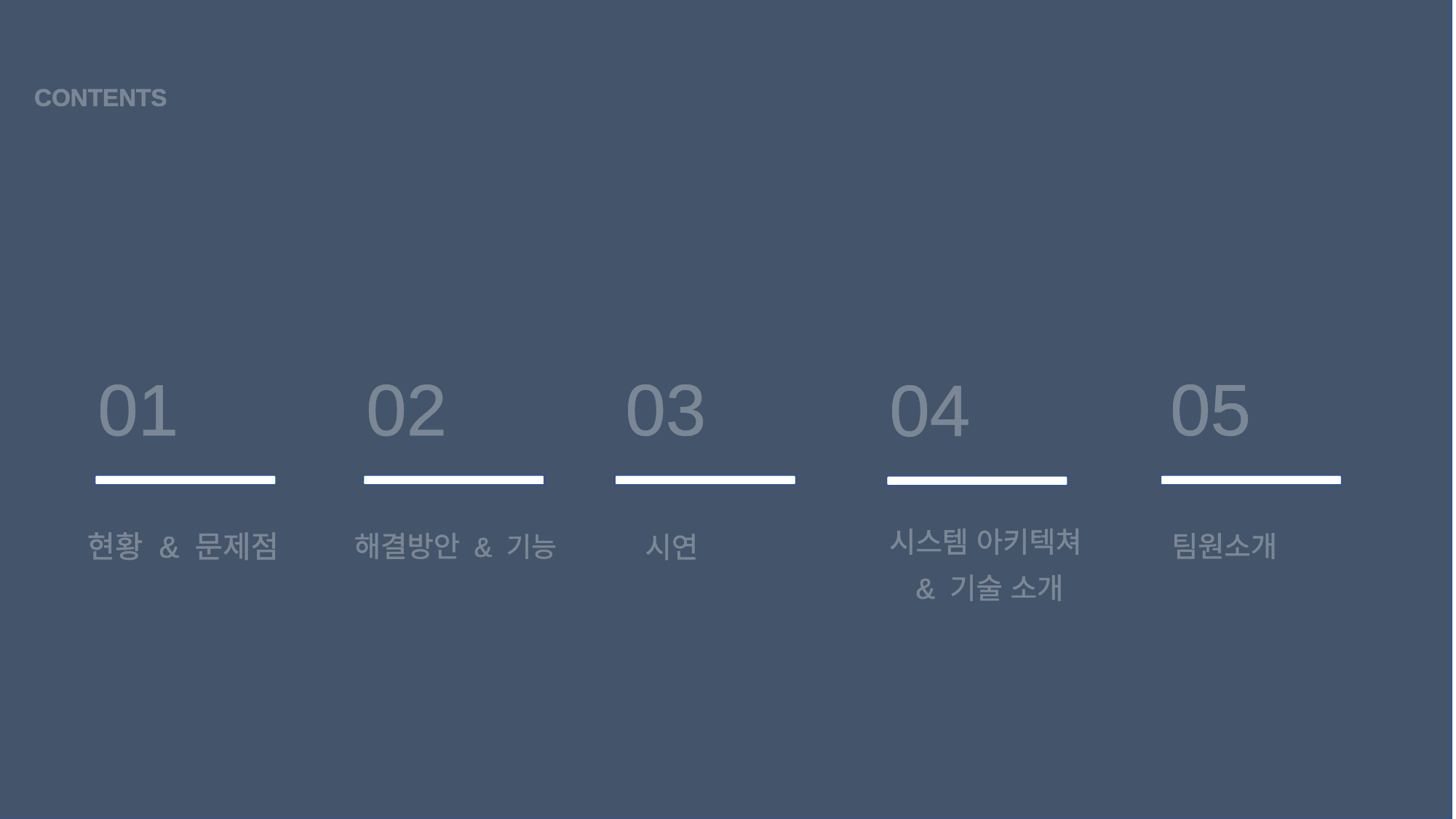

CONTENTS
03
05
01
02
04

해결방안 & 기능
현황 & 문제점
시연
시스템 아키텍쳐
& 기술 소개
팀원소개